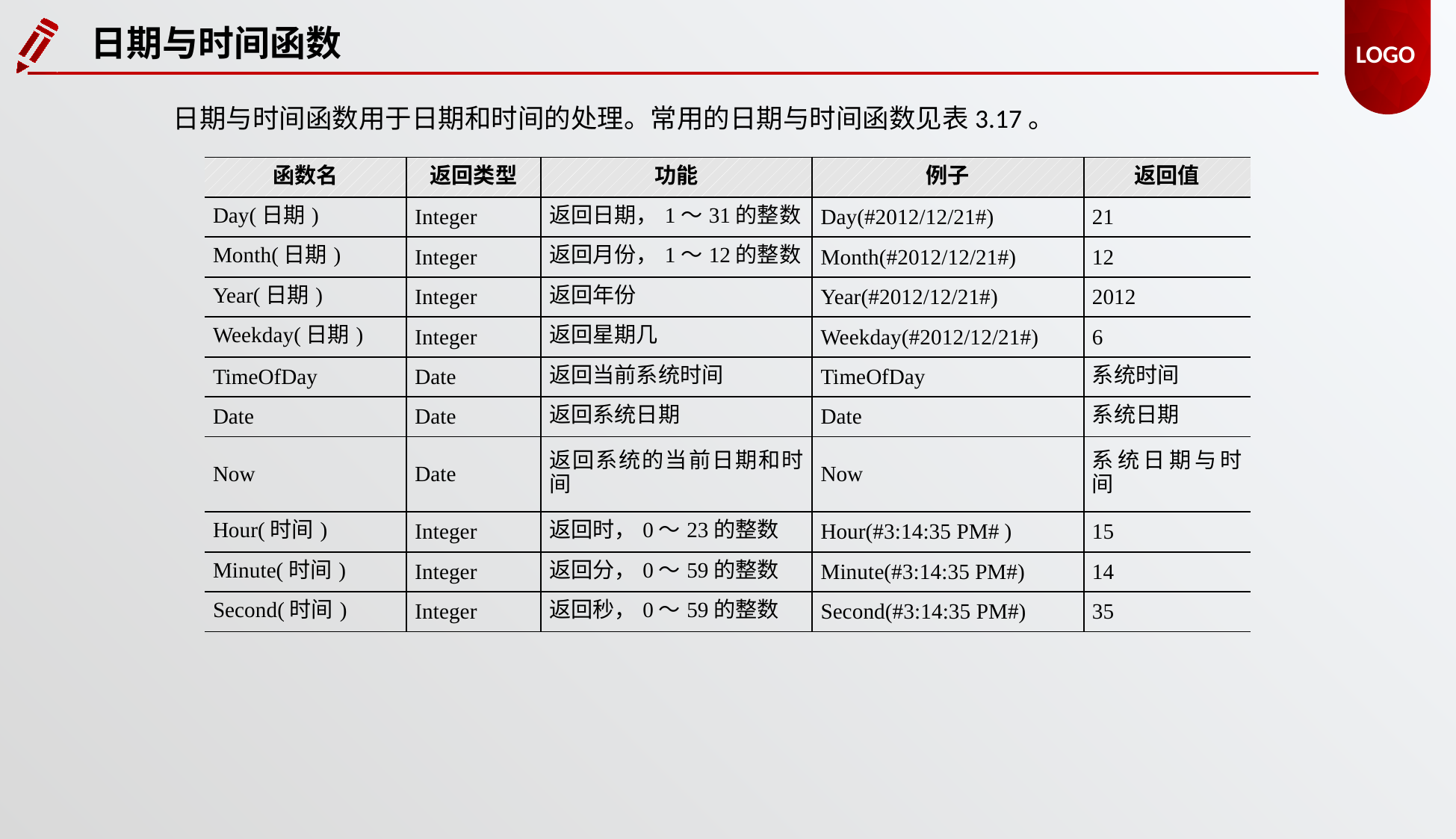

日期与时间函数
日期与时间函数用于日期和时间的处理。常用的日期与时间函数见表3.17。
| 函数名 | 返回类型 | 功能 | 例子 | 返回值 |
| --- | --- | --- | --- | --- |
| Day(日期) | Integer | 返回日期，1～31的整数 | Day(#2012/12/21#) | 21 |
| Month(日期) | Integer | 返回月份，1～12的整数 | Month(#2012/12/21#) | 12 |
| Year(日期) | Integer | 返回年份 | Year(#2012/12/21#) | 2012 |
| Weekday(日期) | Integer | 返回星期几 | Weekday(#2012/12/21#) | 6 |
| TimeOfDay | Date | 返回当前系统时间 | TimeOfDay | 系统时间 |
| Date | Date | 返回系统日期 | Date | 系统日期 |
| Now | Date | 返回系统的当前日期和时间 | Now | 系统日期与时间 |
| Hour(时间) | Integer | 返回时，0～23的整数 | Hour(#3:14:35 PM# ) | 15 |
| Minute(时间) | Integer | 返回分，0～59的整数 | Minute(#3:14:35 PM#) | 14 |
| Second(时间) | Integer | 返回秒，0～59的整数 | Second(#3:14:35 PM#) | 35 |